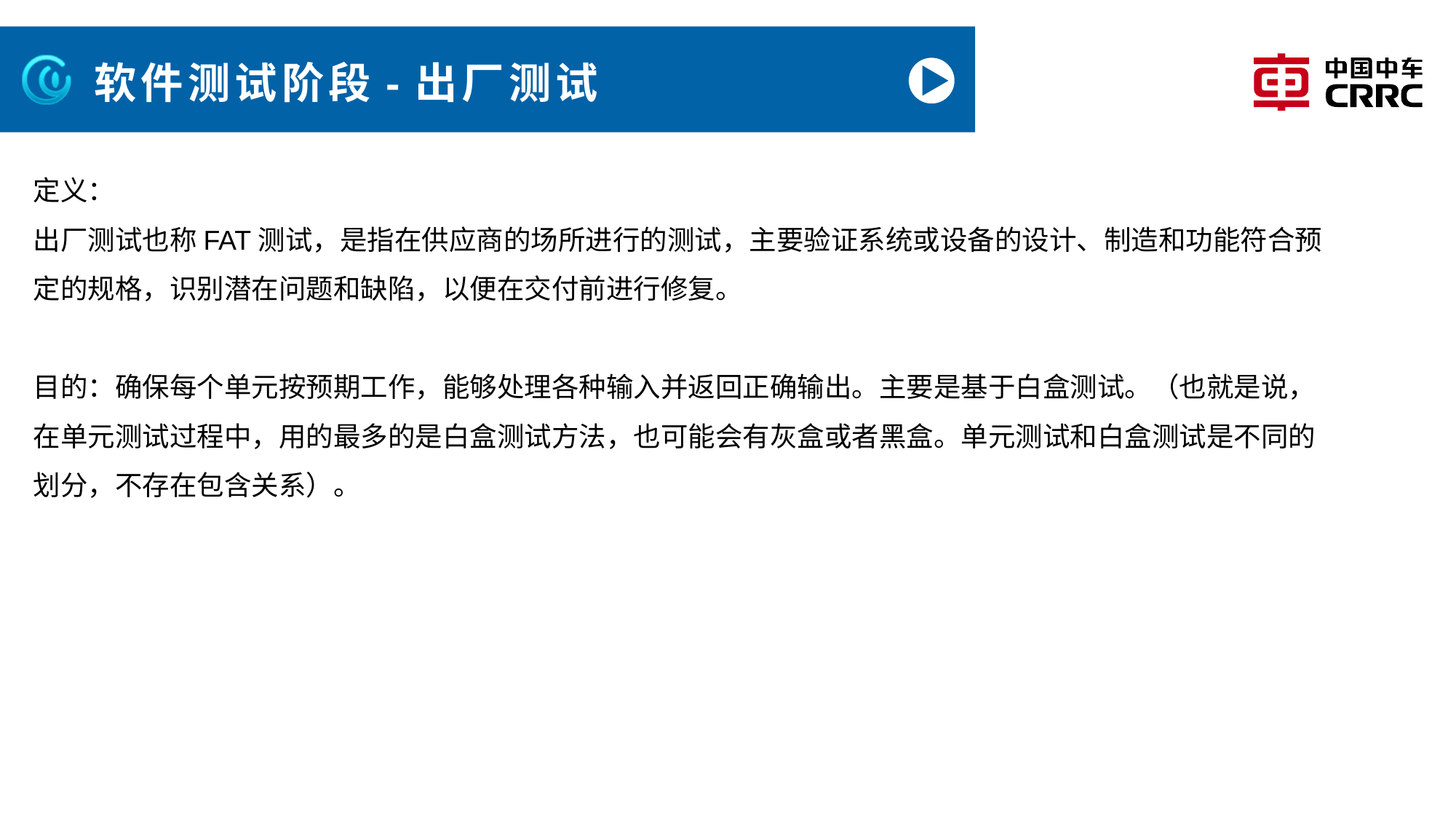

# 软件测试阶段-出厂测试
定义：
出厂测试也称FAT测试，是指在供应商的场所进行的测试，主要验证系统或设备的设计、制造和功能符合预定的规格，识别潜在问题和缺陷，以便在交付前进行修复。

目的：确保每个单元按预期工作，能够处理各种输入并返回正确输出。主要是基于白盒测试。（也就是说，在单元测试过程中，用的最多的是白盒测试方法，也可能会有灰盒或者黑盒。单元测试和白盒测试是不同的划分，不存在包含关系）。

74